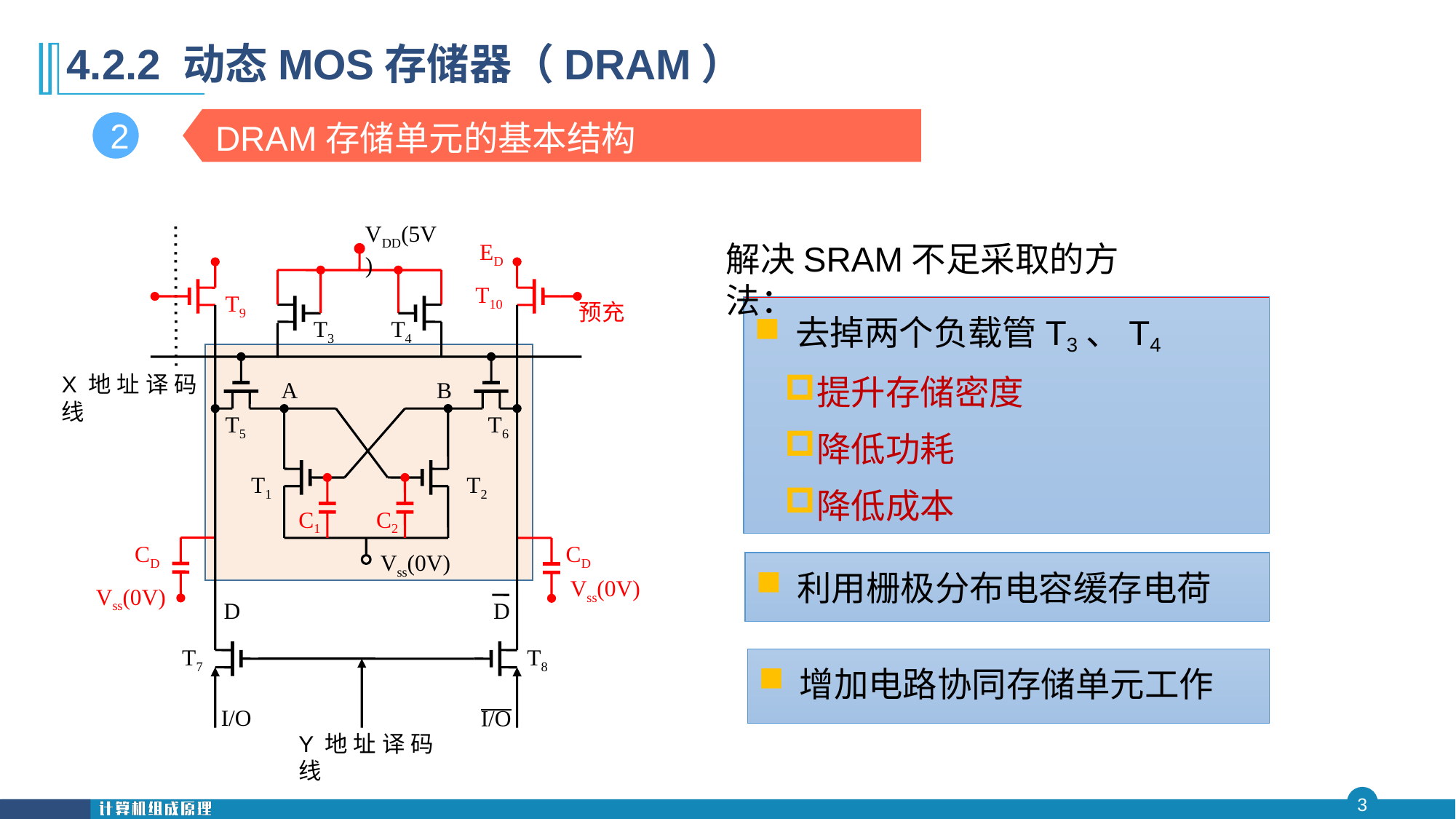

第四 章
# 4.2.2 动态MOS存储器（DRAM）

DRAM存储单元的基本结构
2
VDD(5V)

T3
T4

解决SRAM不足采取的方法：
ED

T10

·················

T9

预充
去掉两个负载管T3、T4
提升存储密度
降低功耗
降低成本

X地址译码线
A
B

T5

T6

T1
T2

C1

C2

CD

CD

Vss(0V)
Vss(0V)
利用栅极分布电容缓存电荷
Vss(0V)
D

D
T7

T8
增加电路协同存储单元工作

I/O
O/I
Y地址译码线